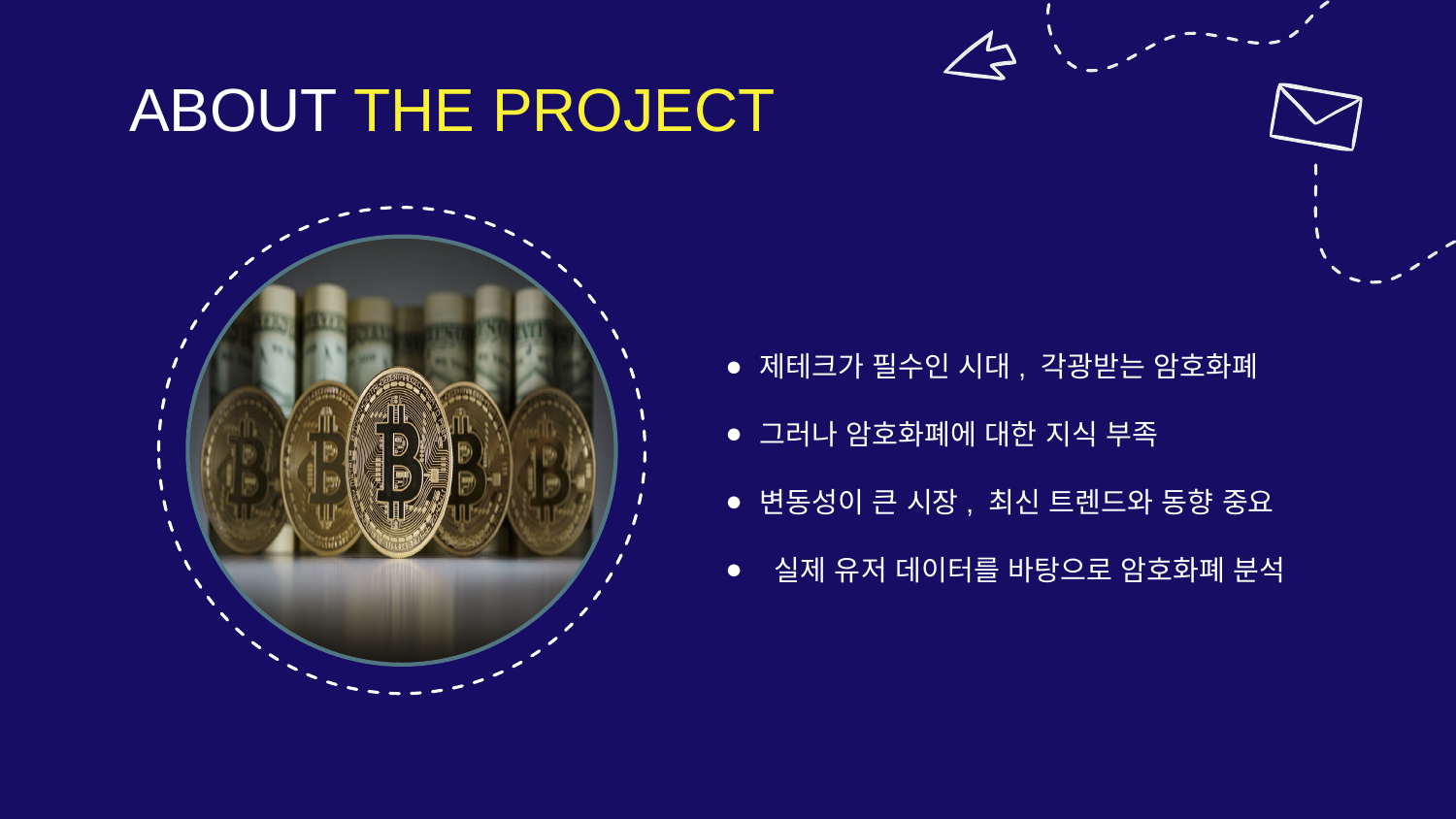

# ABOUT THE PROJECT

제테크가 필수인 시대, 각광받는 암호화폐

그러나 암호화폐에 대한 지식 부족

변동성이 큰 시장, 최신 트렌드와 동향 중요

 실제 유저 데이터를 바탕으로 암호화폐 분석